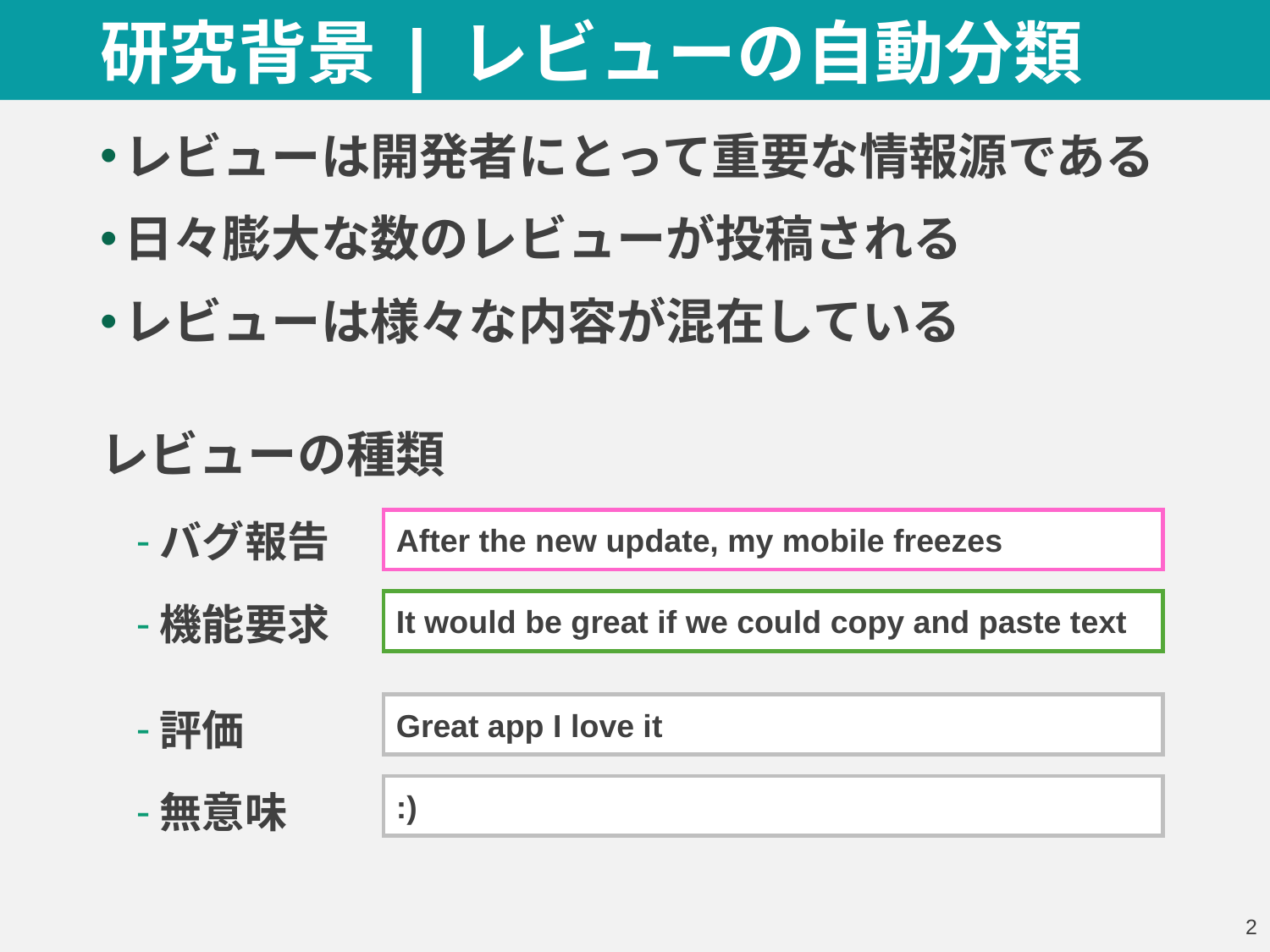

# 研究背景 | レビューの自動分類
レビューは開発者にとって重要な情報源である

日々膨大な数のレビューが投稿される

レビューは様々な内容が混在している

レビューの種類
バグ報告
機能要求

評価
無意味

After the new update, my mobile freezes
It would be great if we could copy and paste text
Great app I love it
:)
2